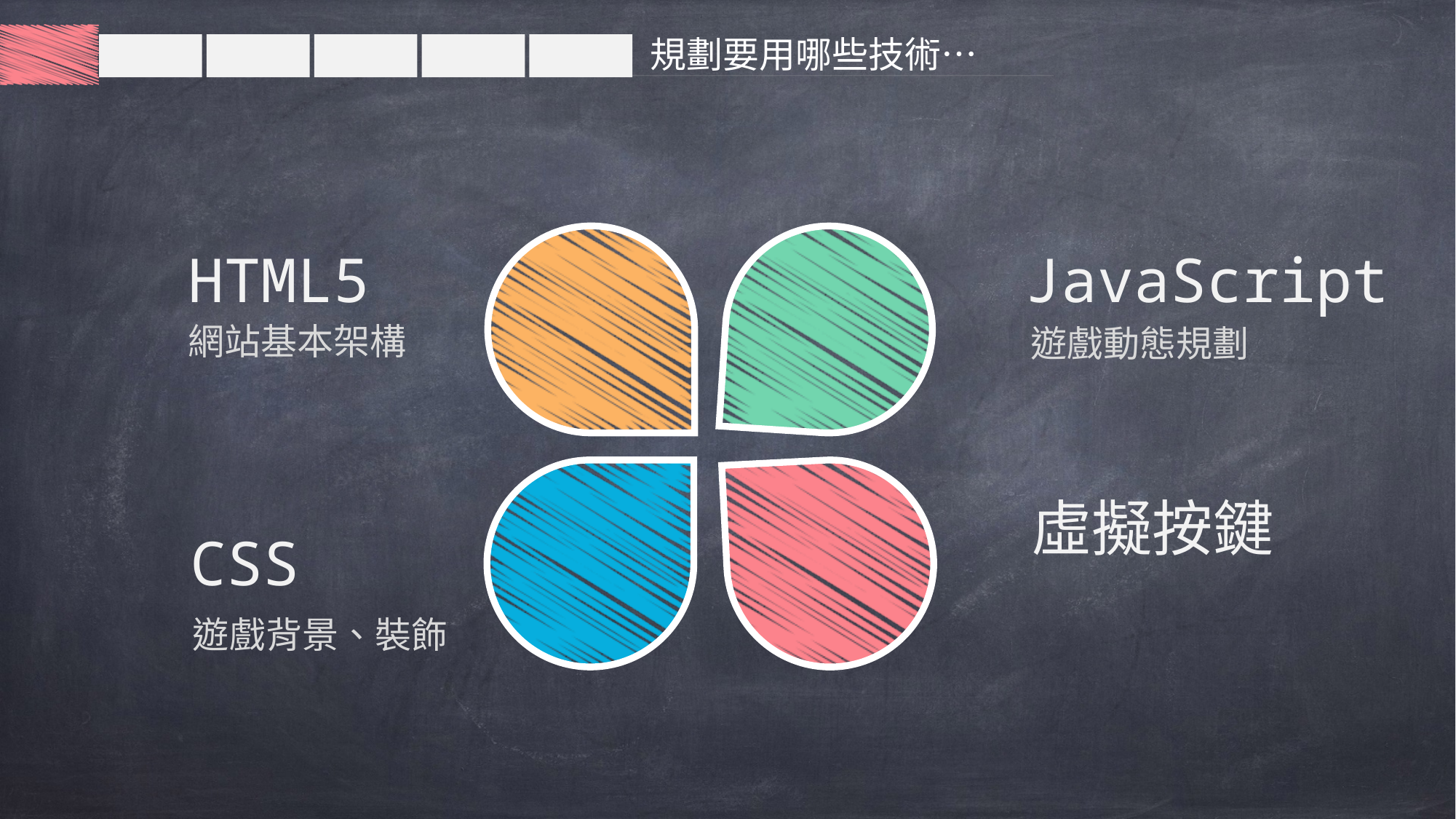

規劃要用哪些技術…

HTML5
網站基本架構
JavaScript
遊戲動態規劃
虛擬按鍵

CSS

遊戲背景、裝飾